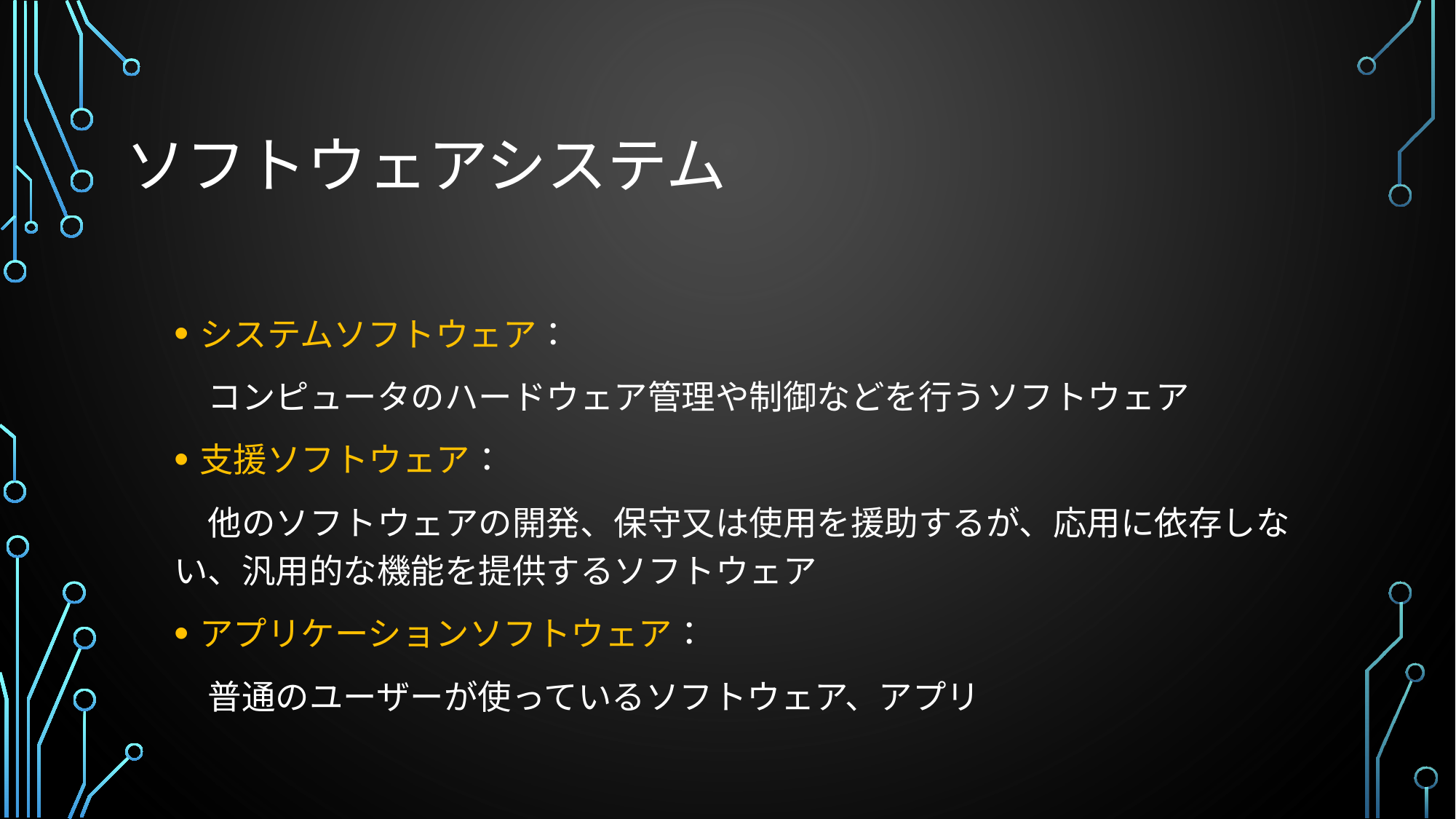

# ソフトウェアシステム
システムソフトウェア：
　コンピュータのハードウェア管理や制御などを行うソフトウェア
支援ソフトウェア：
　他のソフトウェアの開発、保守又は使用を援助するが、応用に依存しない、汎用的な機能を提供するソフトウェア
アプリケーションソフトウェア：
　普通のユーザーが使っているソフトウェア、アプリ